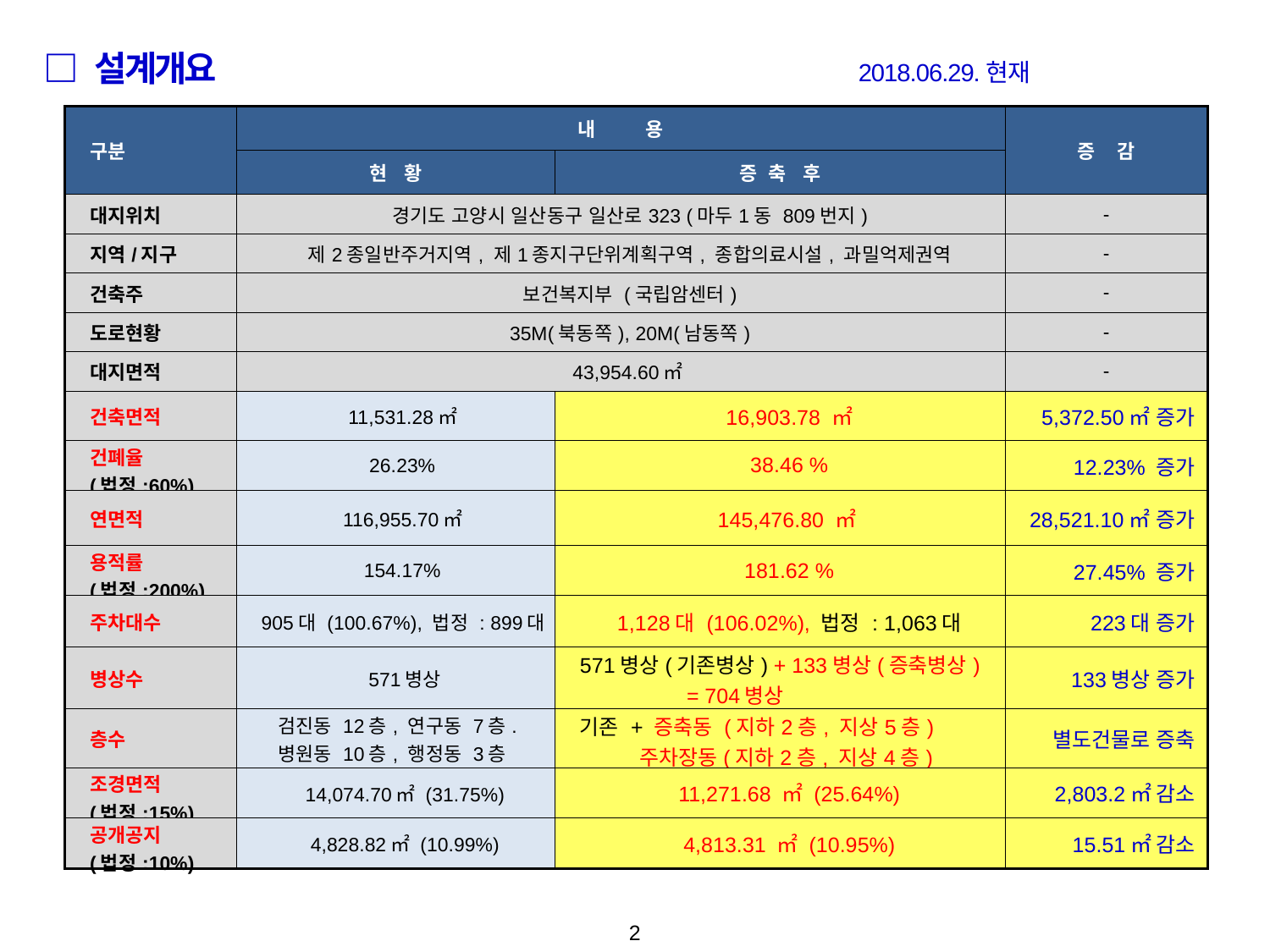

□ 설계개요                                                                                           2018.06.29.현재
| 구분 | 내         용 |  | 증 감 |
| --- | --- | --- | --- |
|  | 현 황 | 증 축 후 |  |
| 대지위치 | 경기도 고양시 일산동구 일산로323 (마두1동 809번지) |  | - |
| 지역/지구 | 제2종일반주거지역, 제1종지구단위계획구역, 종합의료시설, 과밀억제권역 |  | - |
| 건축주 | 보건복지부 (국립암센터) |  | - |
| 도로현황 | 35M(북동쪽), 20M(남동쪽) |  | - |
| 대지면적 | 43,954.60㎡ |  | - |
| 건축면적 | 11,531.28㎡ | 16,903.78 ㎡ | 5,372.50㎡ 증가 |
| 건폐율 (법정:60%) | 26.23% | 38.46 % | 12.23% 증가 |
| 연면적 | 116,955.70㎡ | 145,476.80 ㎡ | 28,521.10㎡ 증가 |
| 용적률 (법정:200%) | 154.17% | 181.62 % | 27.45% 증가 |
| 주차대수 | 905대 (100.67%), 법정 : 899대 | 1,128대 (106.02%), 법정 : 1,063대 | 223대 증가 |
| 병상수 | 571병상 | 571병상(기존병상) + 133병상(증축병상) = 704병상 | 133병상 증가 |
| 층수 | 검진동 12층, 연구동 7층. 병원동 10층, 행정동 3층 | 기존 + 증축동 (지하2층, 지상5층) 주차장동(지하2층, 지상4층) | 별도건물로 증축 |
| 조경면적 (법정:15%) | 14,074.70㎡ (31.75%) | 11,271.68 ㎡ (25.64%) | 2,803.2㎡ 감소 |
| 공개공지 (법정:10%) | 4,828.82㎡ (10.99%) | 4,813.31 ㎡ (10.95%) | 15.51㎡ 감소 |
2